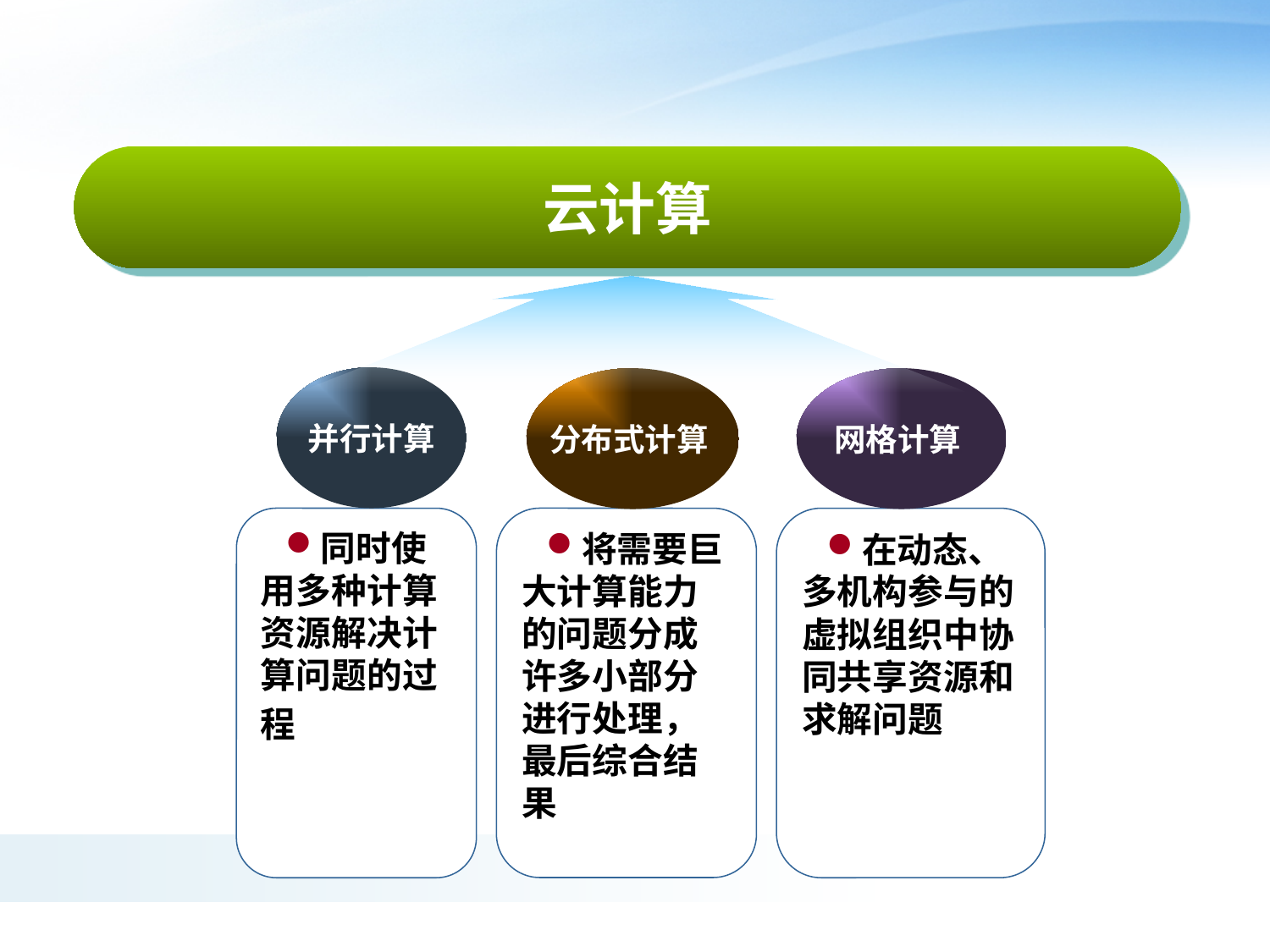

云计算

并行计算
分布式计算
网格计算
同时使用多种计算资源解决计算问题的过程
将需要巨大计算能力的问题分成许多小部分进行处理，最后综合结果
在动态、多机构参与的虚拟组织中协同共享资源和求解问题